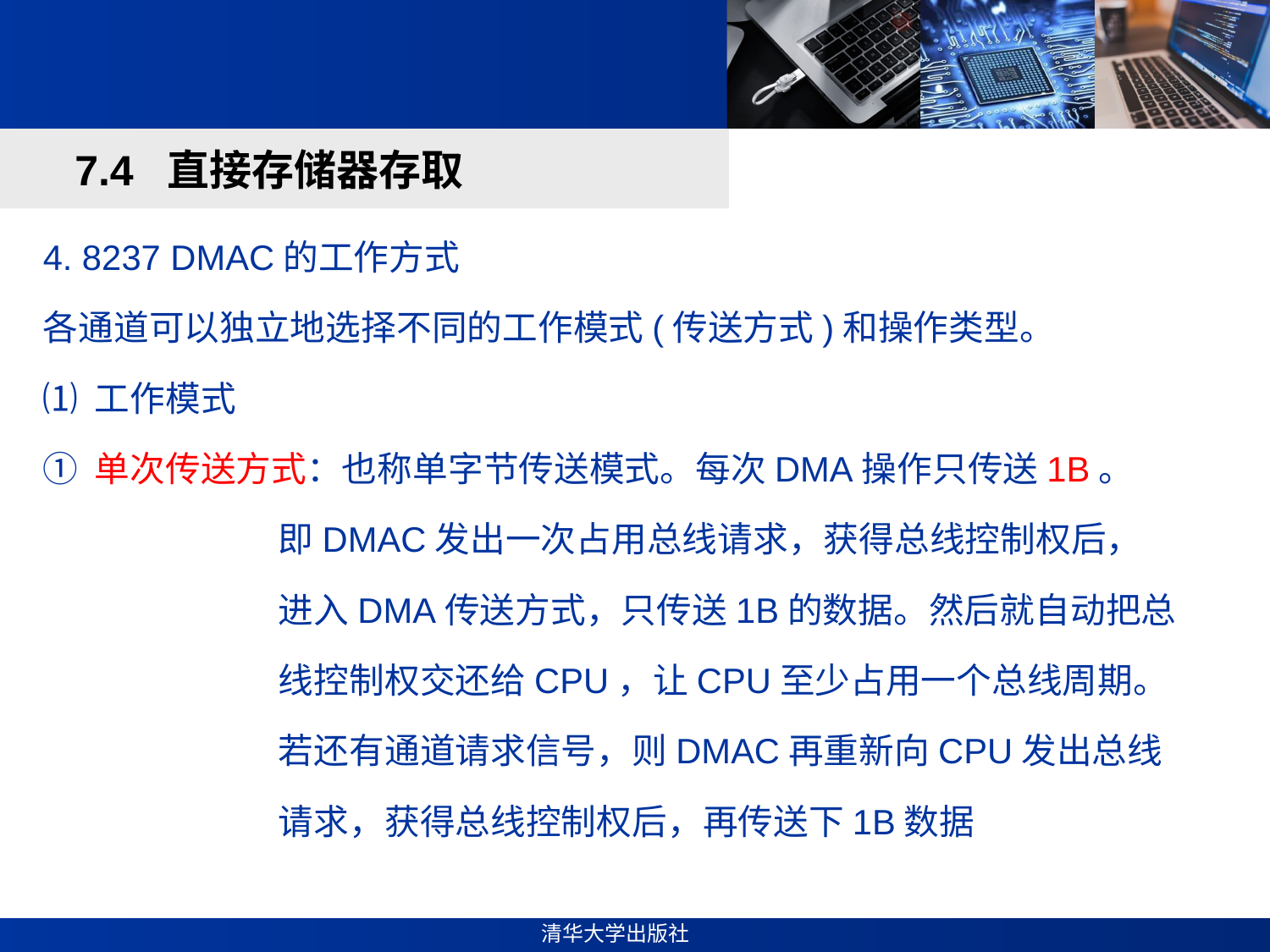

#
7.4  直接存储器存取
4. 8237 DMAC的工作方式
各通道可以独立地选择不同的工作模式(传送方式)和操作类型。
⑴ 工作模式
① 单次传送方式：也称单字节传送模式。每次DMA操作只传送1B。
                             即DMAC发出一次占用总线请求，获得总线控制权后，
                             进入DMA传送方式，只传送1B的数据。然后就自动把总
                             线控制权交还给CPU，让CPU至少占用一个总线周期。
                             若还有通道请求信号，则DMAC再重新向CPU发出总线
                             请求，获得总线控制权后，再传送下1B数据